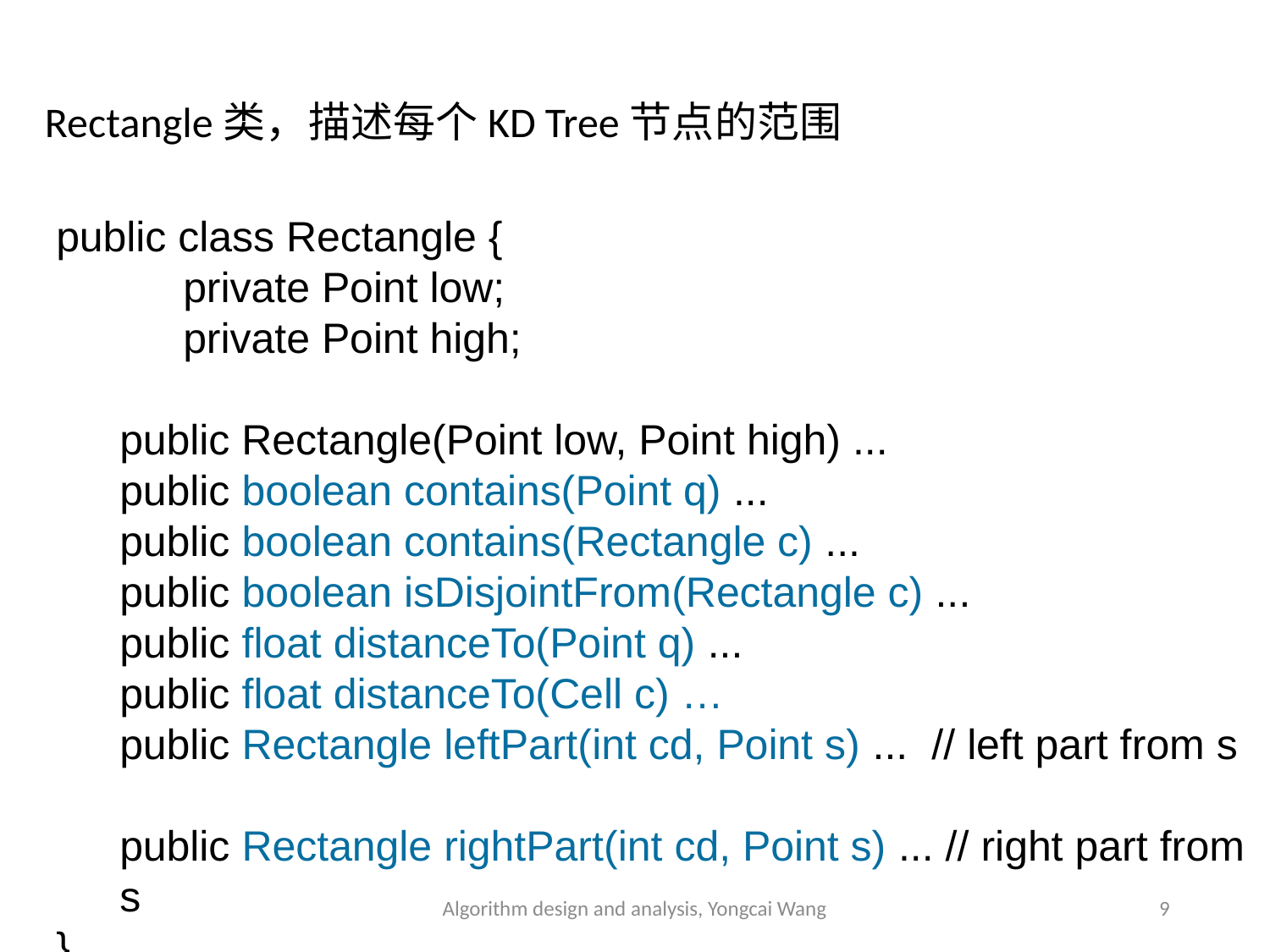

Rectangle类，描述每个KD Tree节点的范围
public class Rectangle {
	private Point low;
	private Point high;

public Rectangle(Point low, Point high) ...
public boolean contains(Point q) ...
public boolean contains(Rectangle c) ...
public boolean isDisjointFrom(Rectangle c) ...
public float distanceTo(Point q) ...
public float distanceTo(Cell c) …
public Rectangle leftPart(int cd, Point s) ...  // left part from s
public Rectangle rightPart(int cd, Point s) ... // right part from s
}
Algorithm design and analysis, Yongcai Wang
9